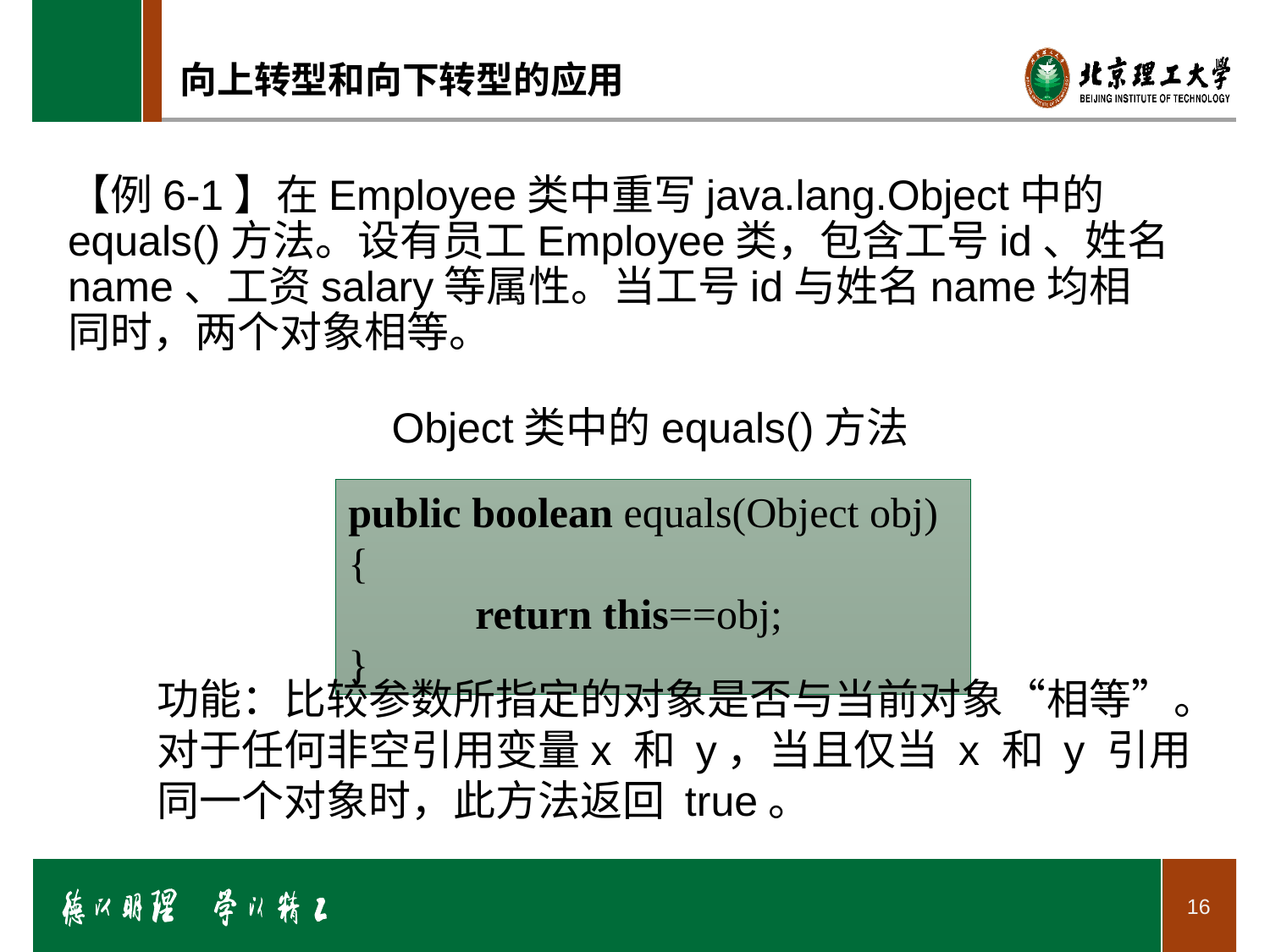

# 向上转型和向下转型的应用
【例6-1】在Employee类中重写java.lang.Object中的equals()方法。设有员工Employee类，包含工号id、姓名name、工资salary等属性。当工号id与姓名name均相同时，两个对象相等。

Object类中的equals()方法
public boolean equals(Object obj){
	return this==obj;
}
功能：比较参数所指定的对象是否与当前对象“相等”。
对于任何非空引用变量x 和 y，当且仅当 x 和 y 引用同一个对象时，此方法返回 true。